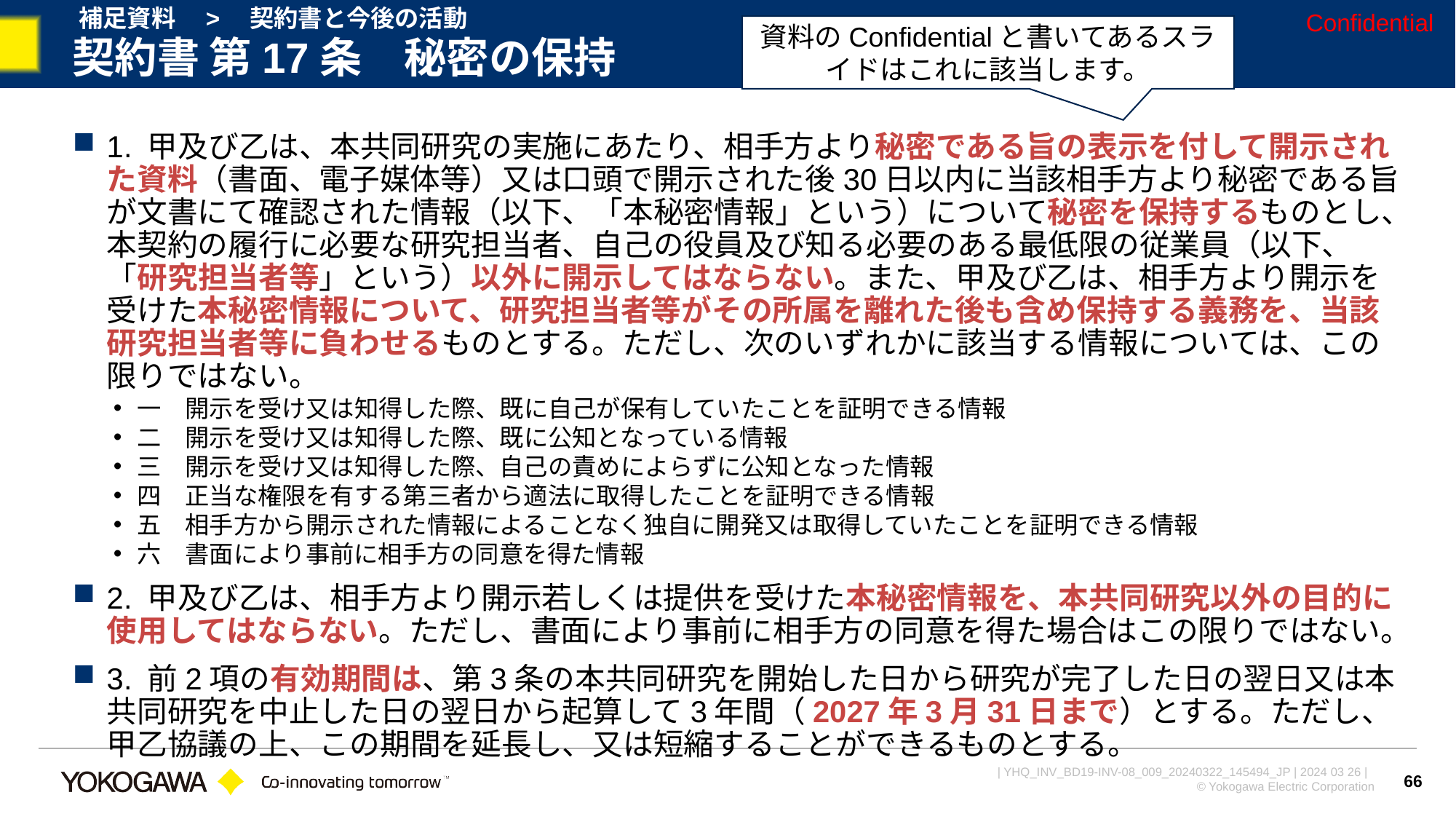

補足資料　>　契約書と今後の活動
Confidential
資料のConfidentialと書いてあるスライドはこれに該当します。
# 契約書 第17条　秘密の保持
1. 甲及び乙は、本共同研究の実施にあたり、相手方より秘密である旨の表示を付して開示された資料（書面、電子媒体等）又は口頭で開示された後30日以内に当該相手方より秘密である旨が文書にて確認された情報（以下、「本秘密情報」という）について秘密を保持するものとし、本契約の履行に必要な研究担当者、自己の役員及び知る必要のある最低限の従業員（以下、「研究担当者等」という）以外に開示してはならない。また、甲及び乙は、相手方より開示を受けた本秘密情報について、研究担当者等がその所属を離れた後も含め保持する義務を、当該研究担当者等に負わせるものとする。ただし、次のいずれかに該当する情報については、この限りではない。
一　開示を受け又は知得した際、既に自己が保有していたことを証明できる情報
二　開示を受け又は知得した際、既に公知となっている情報
三　開示を受け又は知得した際、自己の責めによらずに公知となった情報
四　正当な権限を有する第三者から適法に取得したことを証明できる情報
五　相手方から開示された情報によることなく独自に開発又は取得していたことを証明できる情報
六　書面により事前に相手方の同意を得た情報
2. 甲及び乙は、相手方より開示若しくは提供を受けた本秘密情報を、本共同研究以外の目的に使用してはならない。ただし、書面により事前に相手方の同意を得た場合はこの限りではない。
3. 前2項の有効期間は、第3条の本共同研究を開始した日から研究が完了した日の翌日又は本共同研究を中止した日の翌日から起算して3年間（2027年3月31日まで）とする。ただし、甲乙協議の上、この期間を延長し、又は短縮することができるものとする。
66